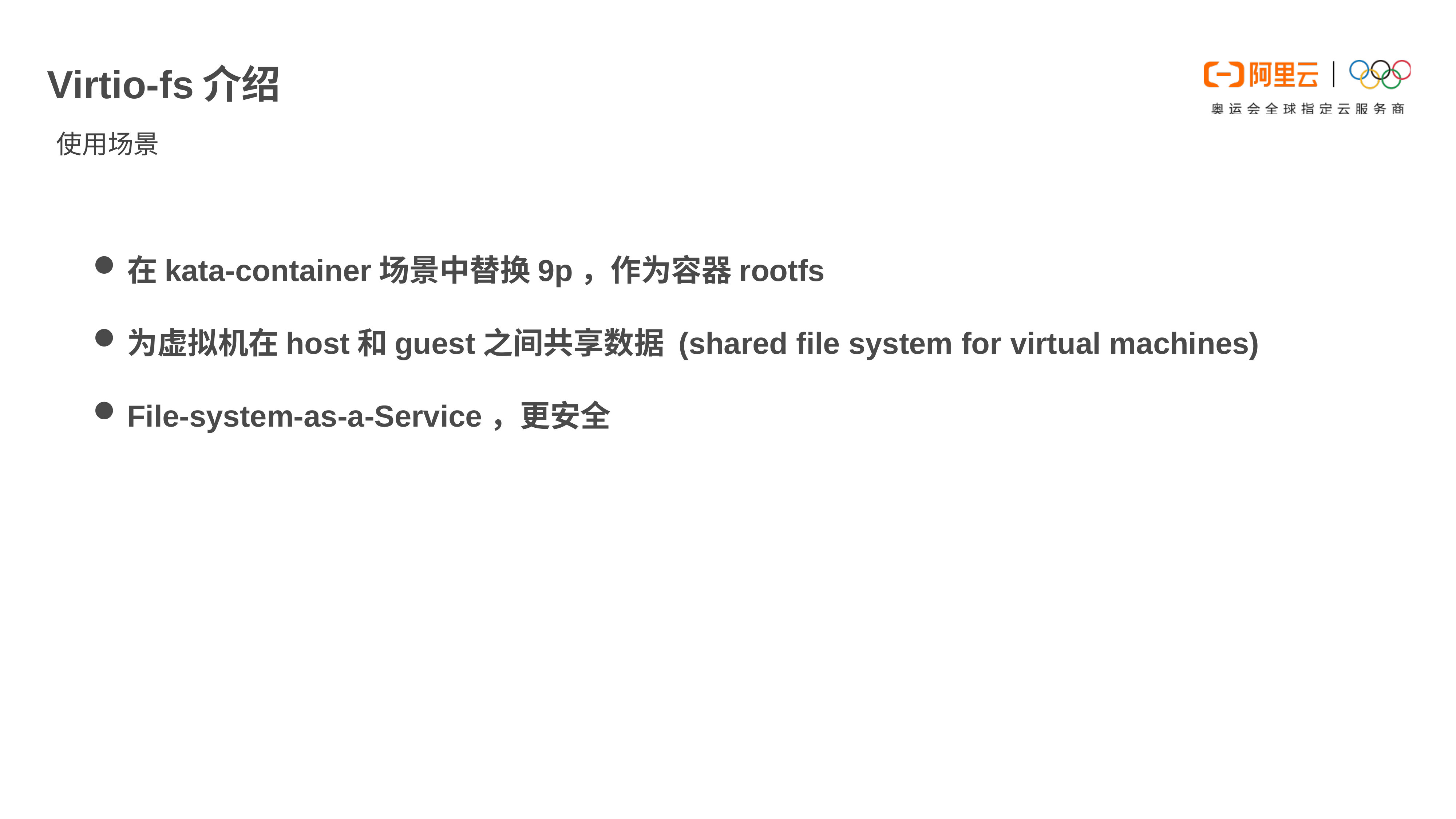

E6636BC20180234D78A0072836F0BE4032B9B20618C77B20ACD9893BB1CD2BF3BB4EBA383163DB0822392D083846F9EBD01921FA41D04B311BBFC23A726E14DA24F845AD882DB4C704DD2E676E4241E2AD90EF1A735F7031088E519713566C08DD962D920E3
# Virtio-fs介绍

使用场景

在kata-container场景中替换9p，作为容器rootfs
为虚拟机在host和guest之间共享数据 (shared file system for virtual machines)
File-system-as-a-Service，更安全